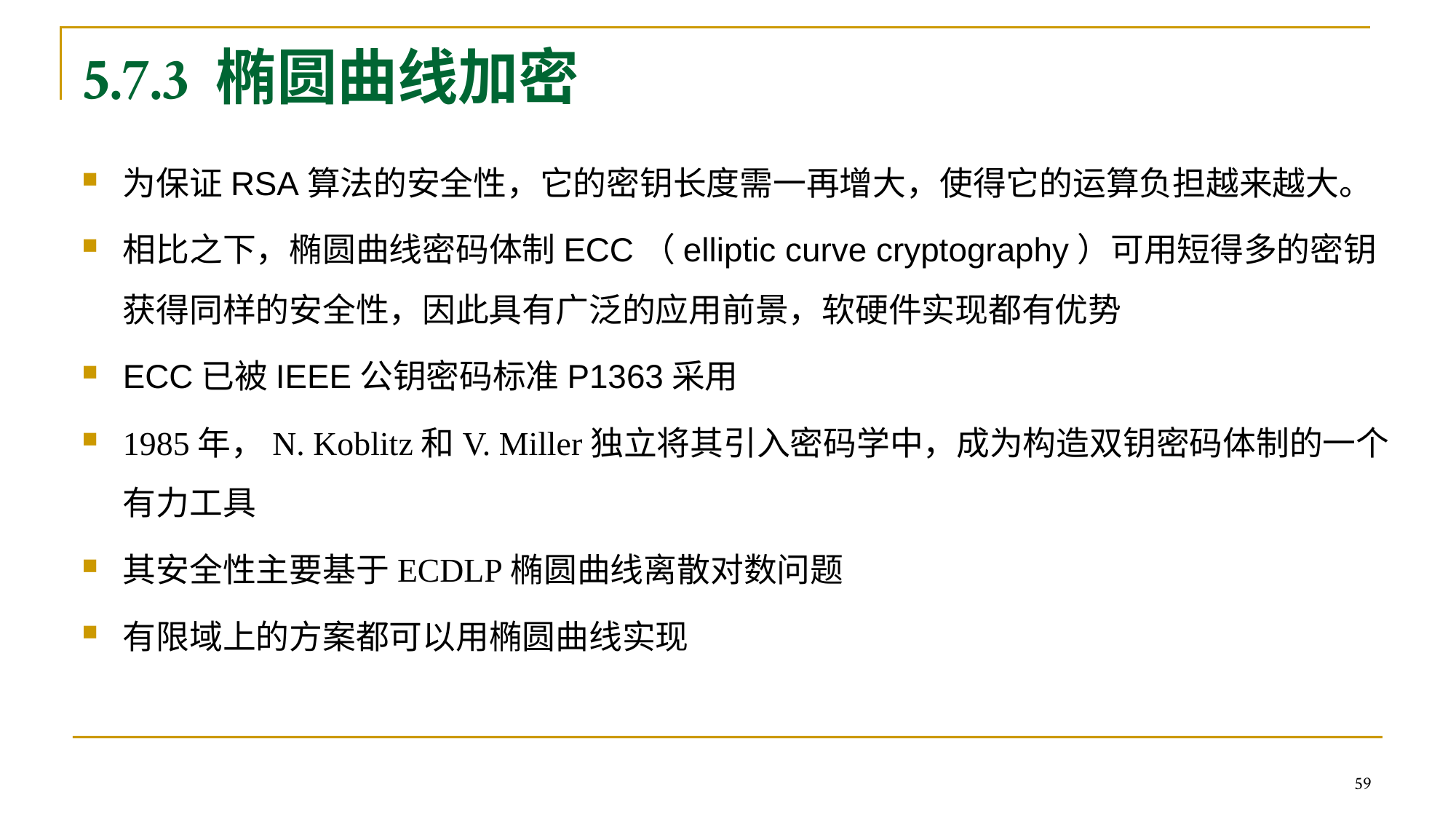

# 5.7.3 椭圆曲线加密
为保证RSA算法的安全性，它的密钥长度需一再增大，使得它的运算负担越来越大。
相比之下，椭圆曲线密码体制ECC（elliptic curve cryptography）可用短得多的密钥获得同样的安全性，因此具有广泛的应用前景，软硬件实现都有优势
ECC已被IEEE公钥密码标准P1363采用
1985年，N. Koblitz和V. Miller独立将其引入密码学中，成为构造双钥密码体制的一个有力工具
其安全性主要基于ECDLP椭圆曲线离散对数问题
有限域上的方案都可以用椭圆曲线实现

59